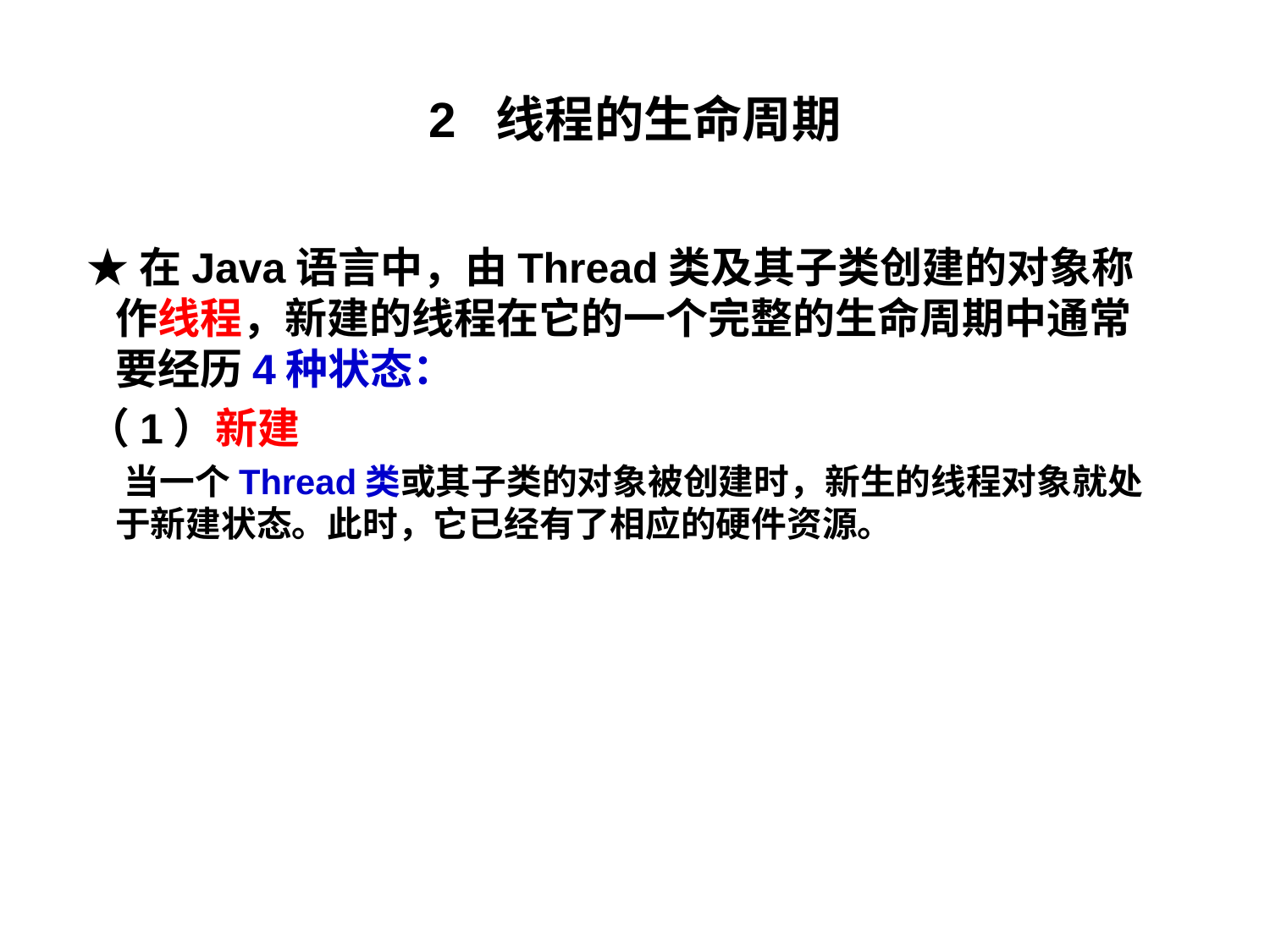

# 2  线程的生命周期
  ★在Java语言中，由Thread类及其子类创建的对象称作线程，新建的线程在它的一个完整的生命周期中通常要经历4种状态：
 （1）新建
      当一个Thread类或其子类的对象被创建时，新生的线程对象就处于新建状态。此时，它已经有了相应的硬件资源。